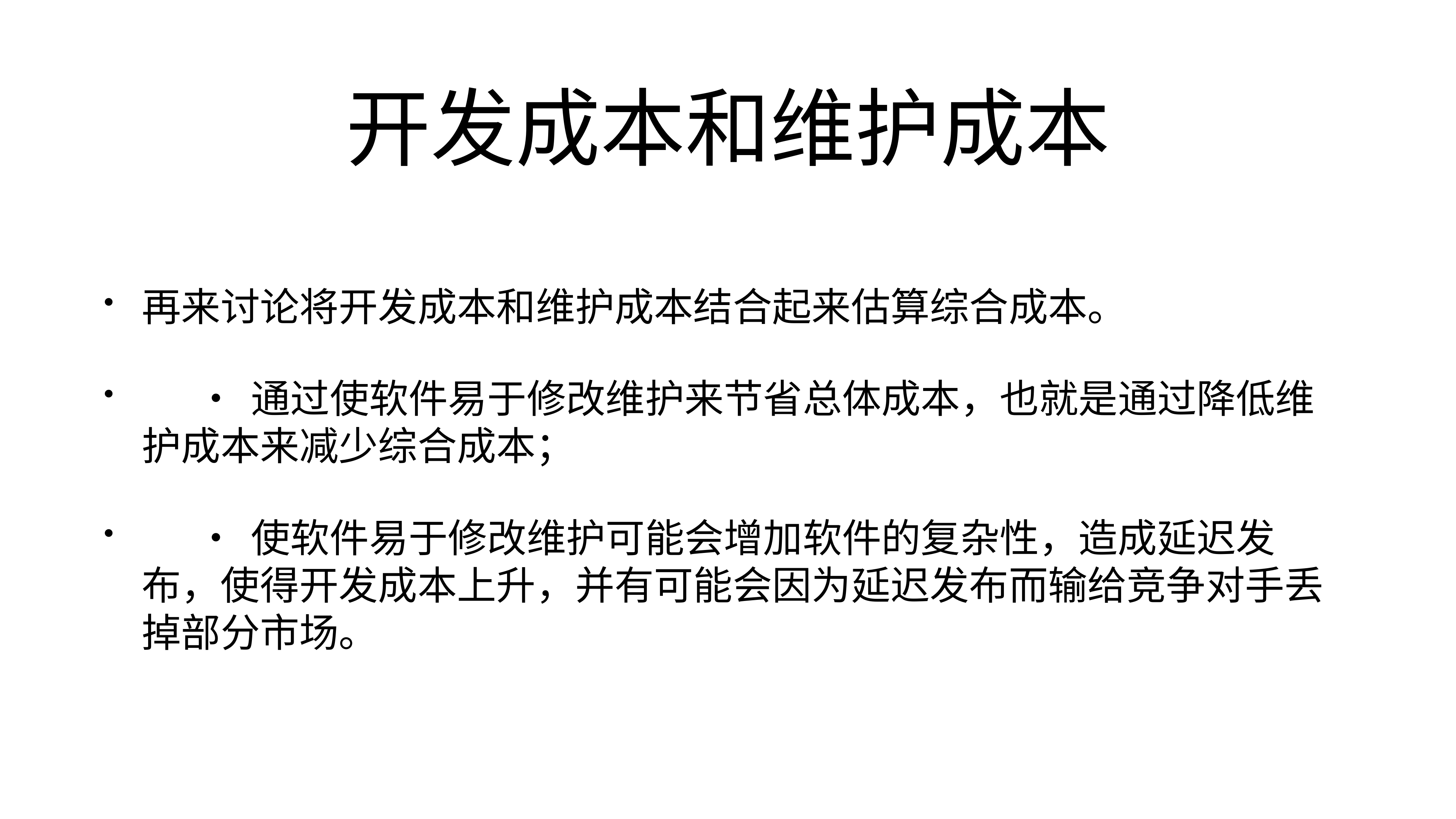

# 开发成本和维护成本
再来讨论将开发成本和维护成本结合起来估算综合成本。
	•	通过使软件易于修改维护来节省总体成本，也就是通过降低维护成本来减少综合成本；
	•	使软件易于修改维护可能会增加软件的复杂性，造成延迟发布，使得开发成本上升，并有可能会因为延迟发布而输给竞争对手丢掉部分市场。